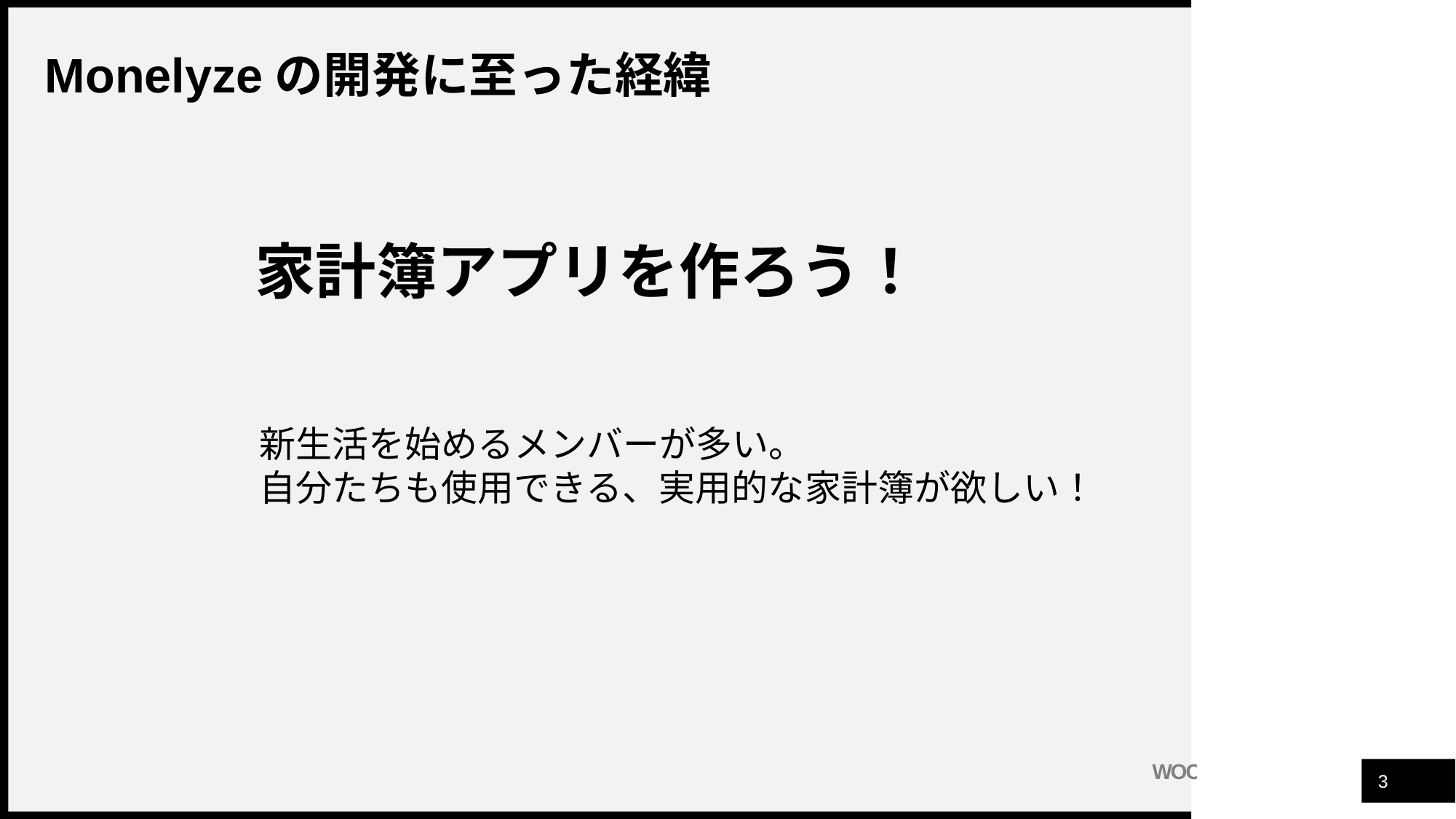

Monelyzeの開発に至った経緯
家計簿アプリを作ろう！
新生活を始めるメンバーが多い。
自分たちも使用できる、実用的な家計簿が欲しい！

3